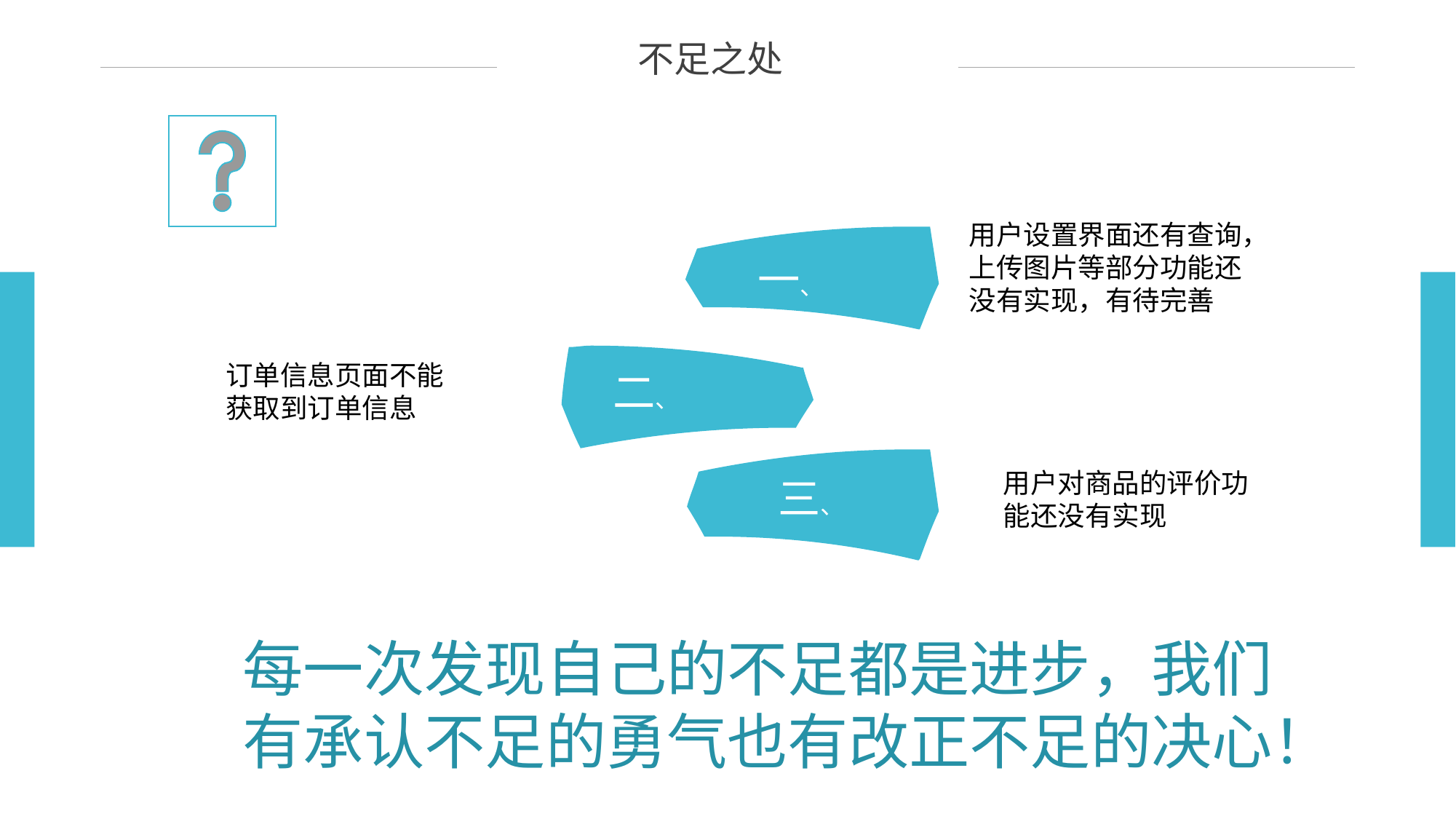

不足之处

用户设置界面还有查询，上传图片等部分功能还没有实现，有待完善

一、

订单信息页面不能获取到订单信息
二、

用户对商品的评价功能还没有实现
三、
四、
每一次发现自己的不足都是进步，我们有承认不足的勇气也有改正不足的决心！